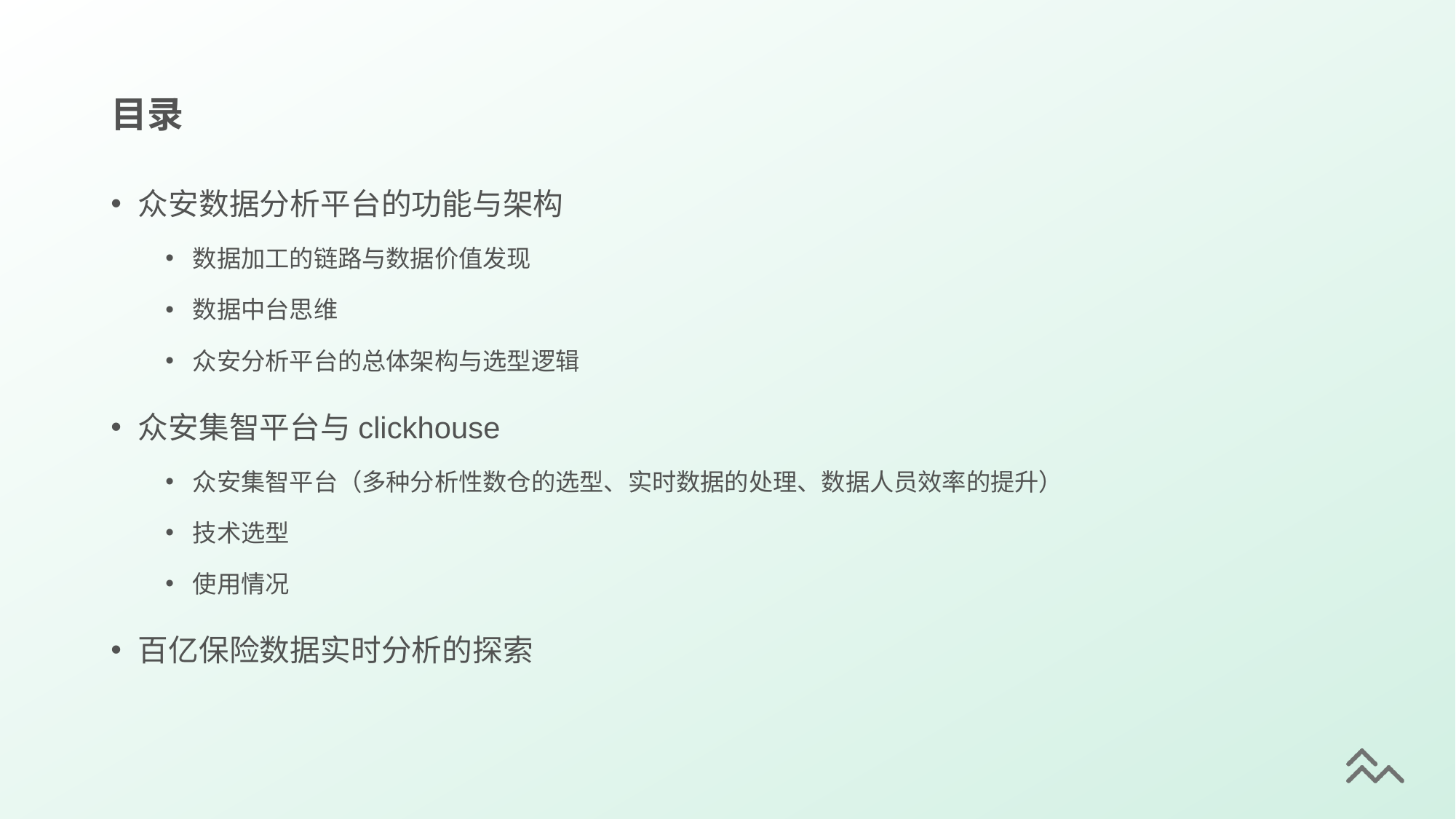

# 目录
众安数据分析平台的功能与架构
数据加工的链路与数据价值发现
数据中台思维
众安分析平台的总体架构与选型逻辑
众安集智平台与clickhouse
众安集智平台（多种分析性数仓的选型、实时数据的处理、数据人员效率的提升）
技术选型
使用情况
百亿保险数据实时分析的探索